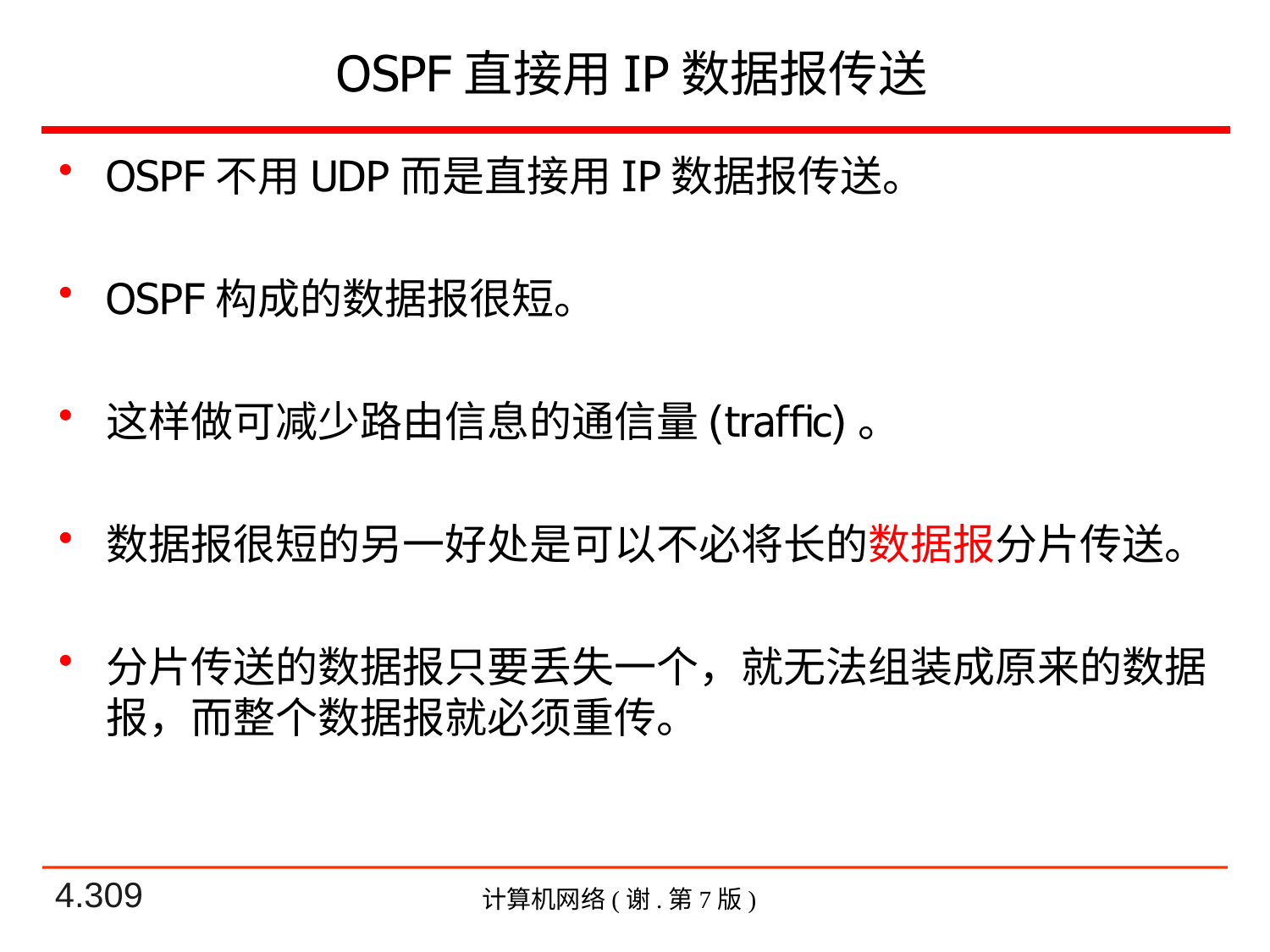

# OSPF直接用IP数据报传送
OSPF不用UDP而是直接用IP数据报传送。

OSPF构成的数据报很短。

这样做可减少路由信息的通信量(traffic)。

数据报很短的另一好处是可以不必将长的数据报分片传送。

分片传送的数据报只要丢失一个，就无法组装成原来的数据报，而整个数据报就必须重传。